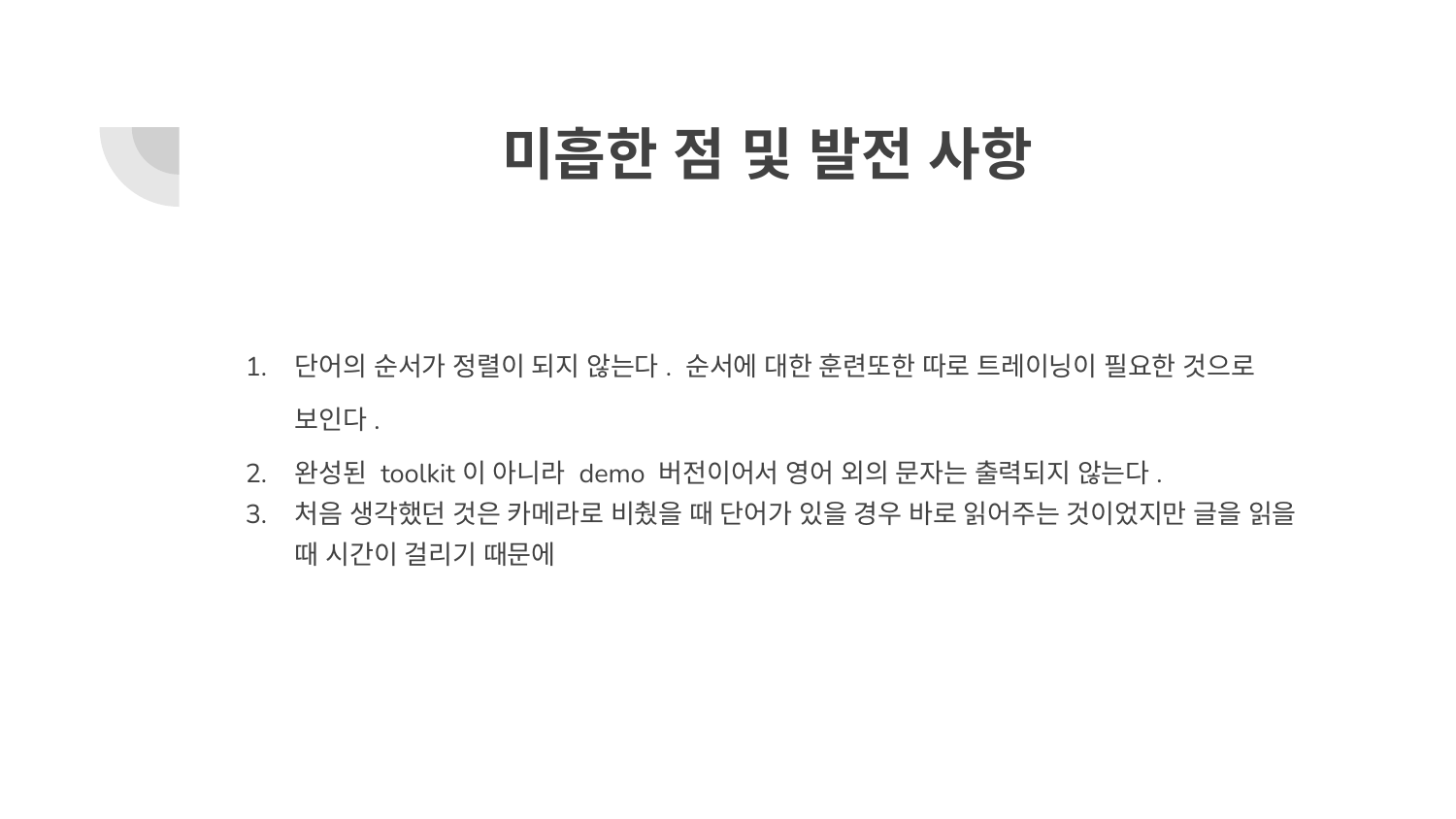

# 미흡한 점 및 발전 사항
단어의 순서가 정렬이 되지 않는다. 순서에 대한 훈련또한 따로 트레이닝이 필요한 것으로 보인다.
완성된 toolkit이 아니라 demo 버전이어서 영어 외의 문자는 출력되지 않는다.
처음 생각했던 것은 카메라로 비췄을 때 단어가 있을 경우 바로 읽어주는 것이었지만 글을 읽을 때 시간이 걸리기 때문에